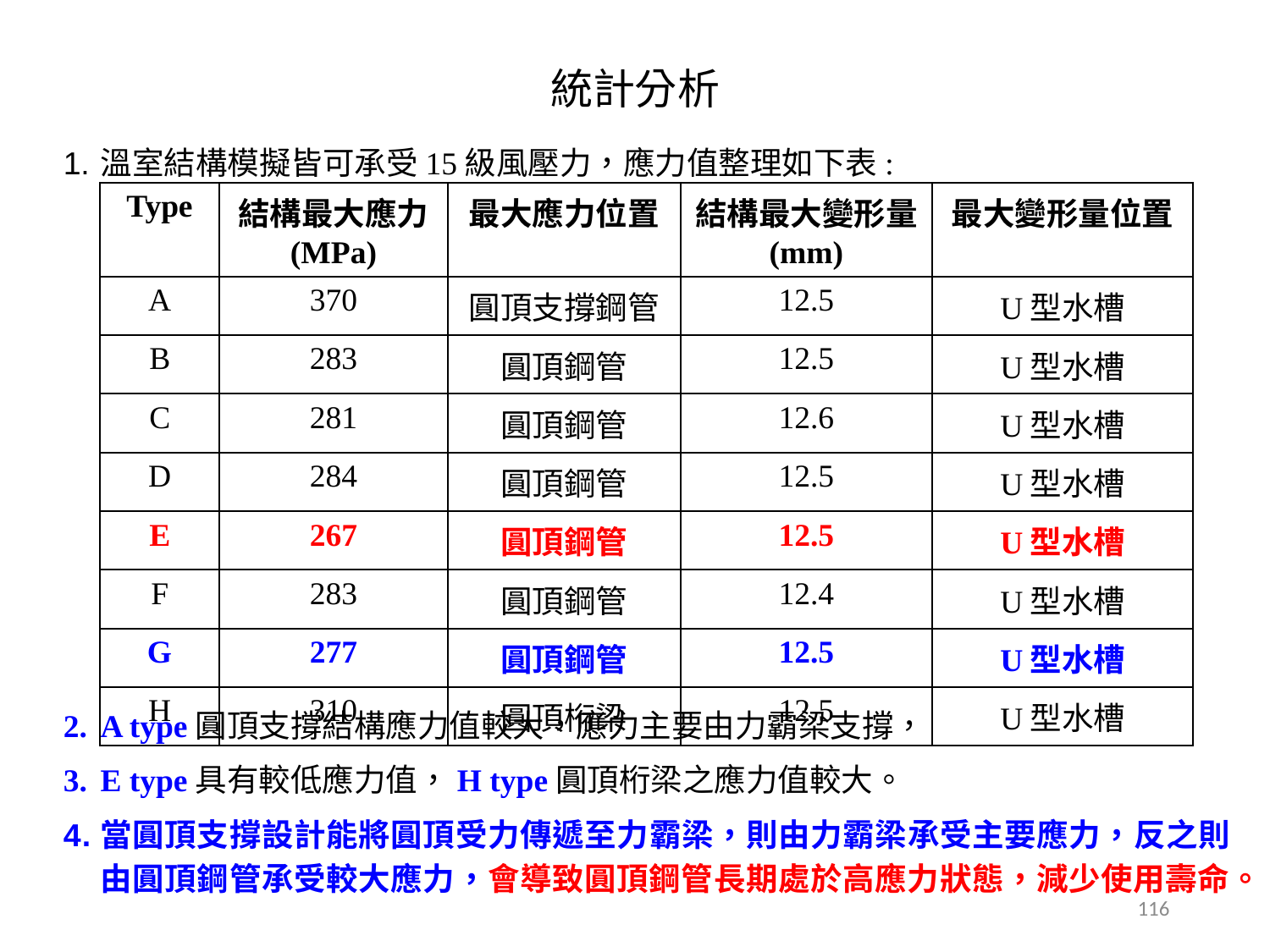

# 統計分析
溫室結構模擬皆可承受15級風壓力，應力值整理如下表:

A type圓頂支撐結構應力值較大，應力主要由力霸梁支撐，
E type具有較低應力值，H type圓頂桁梁之應力值較大。
當圓頂支撐設計能將圓頂受力傳遞至力霸梁，則由力霸梁承受主要應力，反之則由圓頂鋼管承受較大應力，會導致圓頂鋼管長期處於高應力狀態，減少使用壽命。
| Type | 結構最大應力 (MPa) | 最大應力位置 | 結構最大變形量 (mm) | 最大變形量位置 |
| --- | --- | --- | --- | --- |
| A | 370 | 圓頂支撐鋼管 | 12.5 | U型水槽 |
| B | 283 | 圓頂鋼管 | 12.5 | U型水槽 |
| C | 281 | 圓頂鋼管 | 12.6 | U型水槽 |
| D | 284 | 圓頂鋼管 | 12.5 | U型水槽 |
| E | 267 | 圓頂鋼管 | 12.5 | U型水槽 |
| F | 283 | 圓頂鋼管 | 12.4 | U型水槽 |
| G | 277 | 圓頂鋼管 | 12.5 | U型水槽 |
| H | 310 | 圓頂桁梁 | 12.5 | U型水槽 |
116